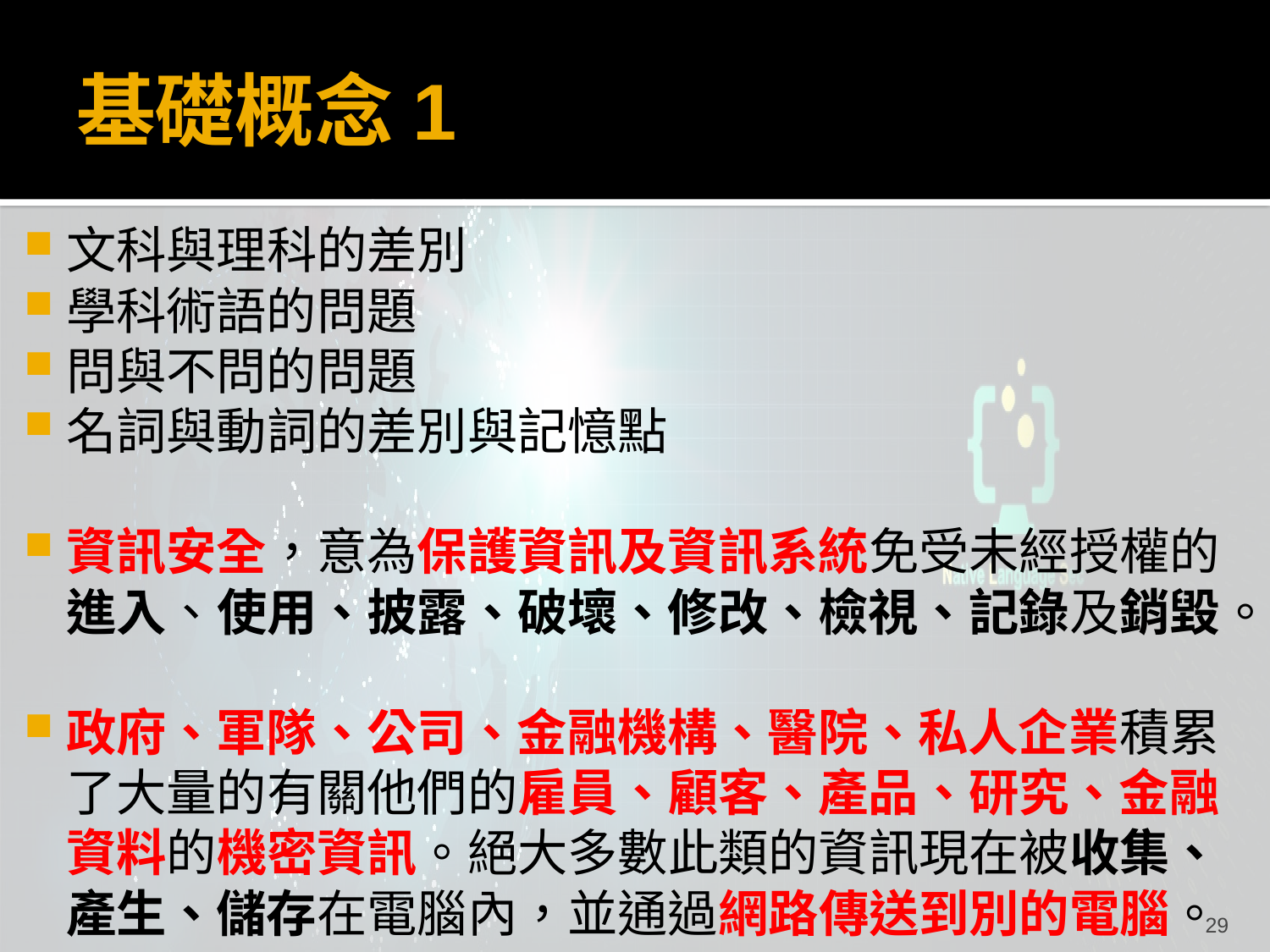

# 基礎概念1
文科與理科的差別
學科術語的問題
問與不問的問題
名詞與動詞的差別與記憶點

資訊安全，意為保護資訊及資訊系統免受未經授權的進入、使用、披露、破壞、修改、檢視、記錄及銷毀。
政府、軍隊、公司、金融機構、醫院、私人企業積累了大量的有關他們的雇員、顧客、產品、研究、金融資料的機密資訊。絕大多數此類的資訊現在被收集、產生、儲存在電腦內，並通過網路傳送到別的電腦。
29